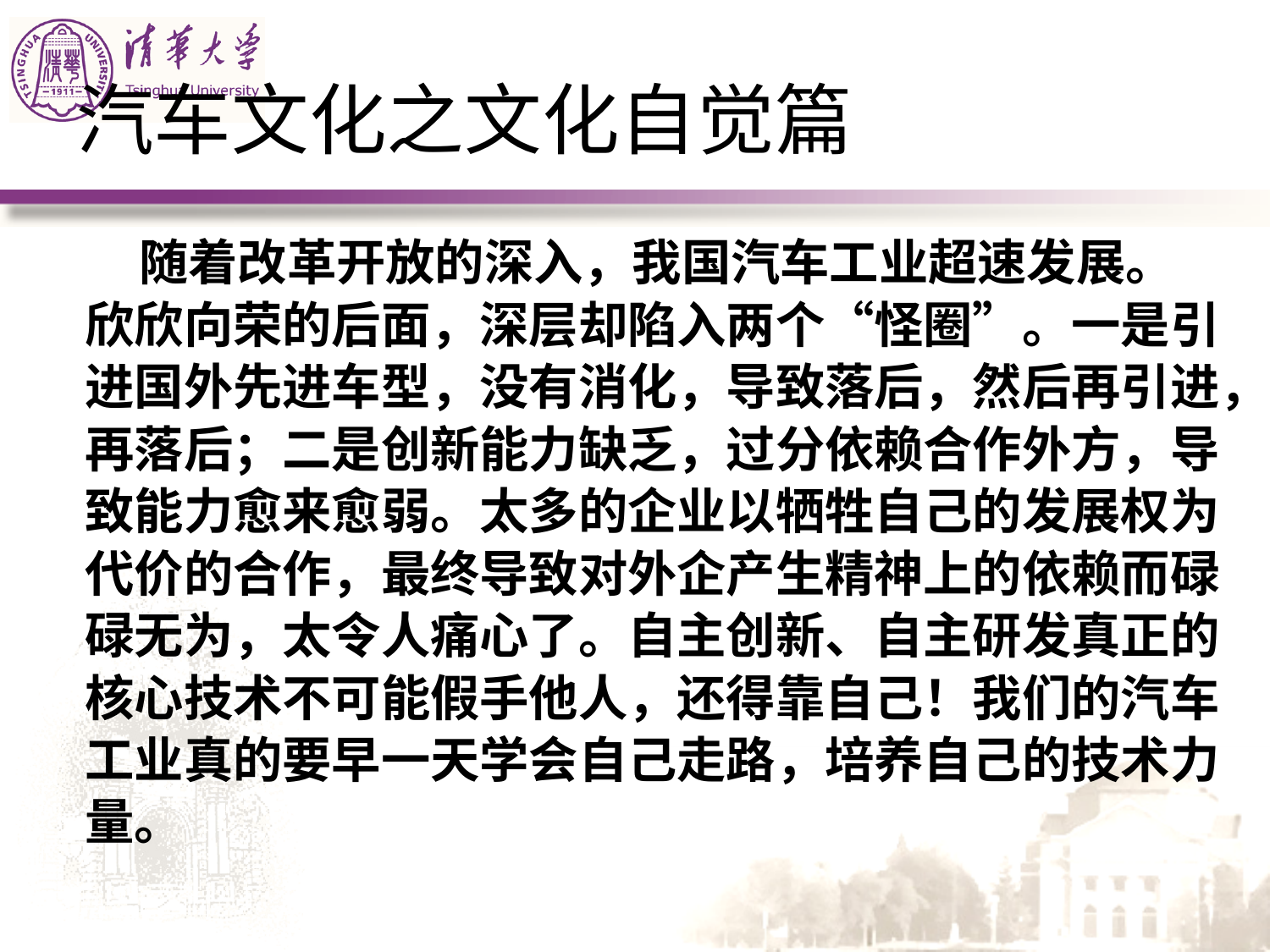

# 汽车文化之文化自觉篇
        随着改革开放的深入，我国汽车工业超速发展。欣欣向荣的后面，深层却陷入两个“怪圈”。一是引进国外先进车型，没有消化，导致落后，然后再引进，再落后；二是创新能力缺乏，过分依赖合作外方，导致能力愈来愈弱。太多的企业以牺牲自己的发展权为代价的合作，最终导致对外企产生精神上的依赖而碌碌无为，太令人痛心了。自主创新、自主研发真正的核心技术不可能假手他人，还得靠自己！我们的汽车工业真的要早一天学会自己走路，培养自己的技术力量。